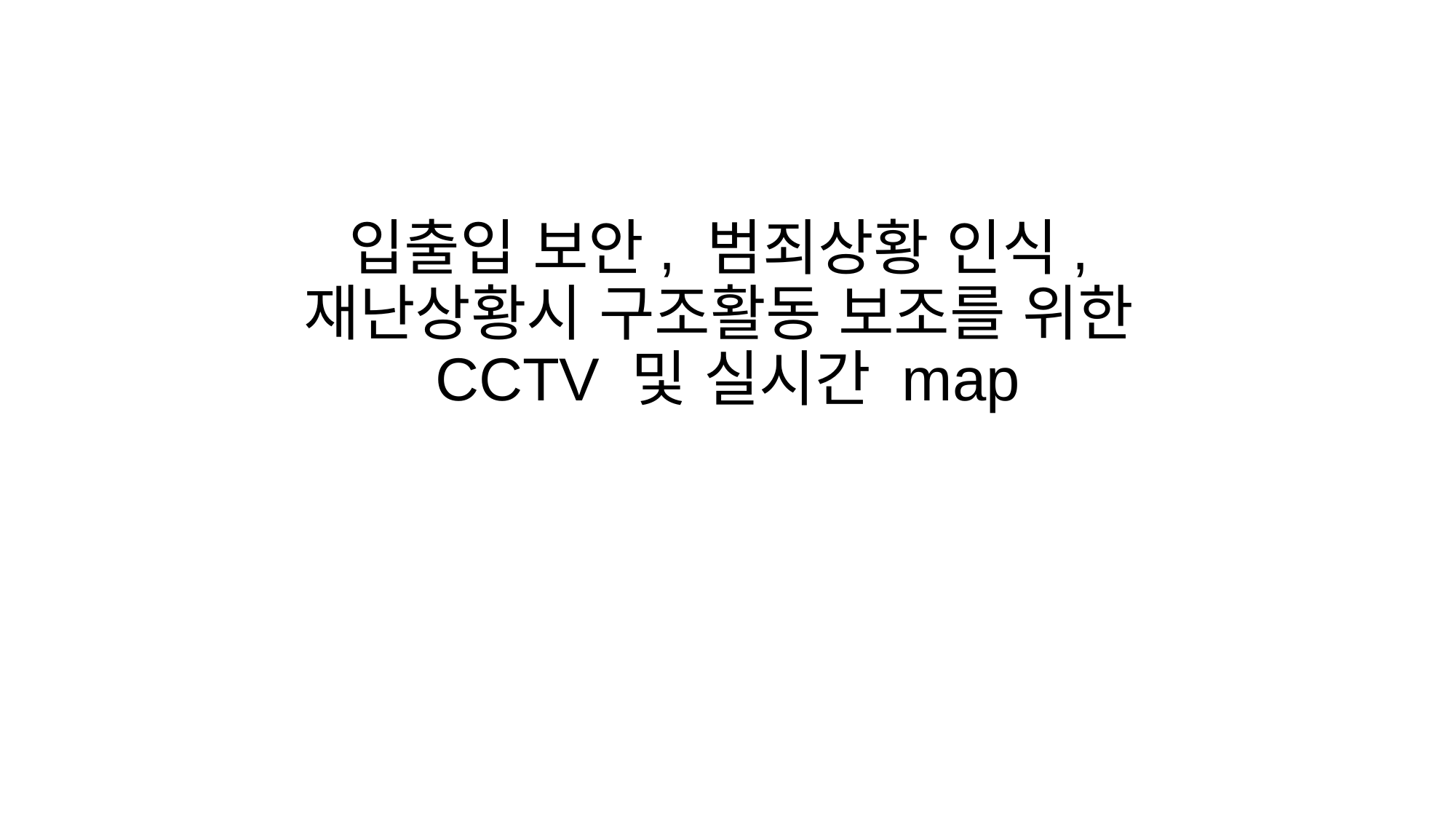

# 입출입 보안, 범죄상황 인식, 재난상황시 구조활동 보조를 위한 CCTV 및 실시간 map